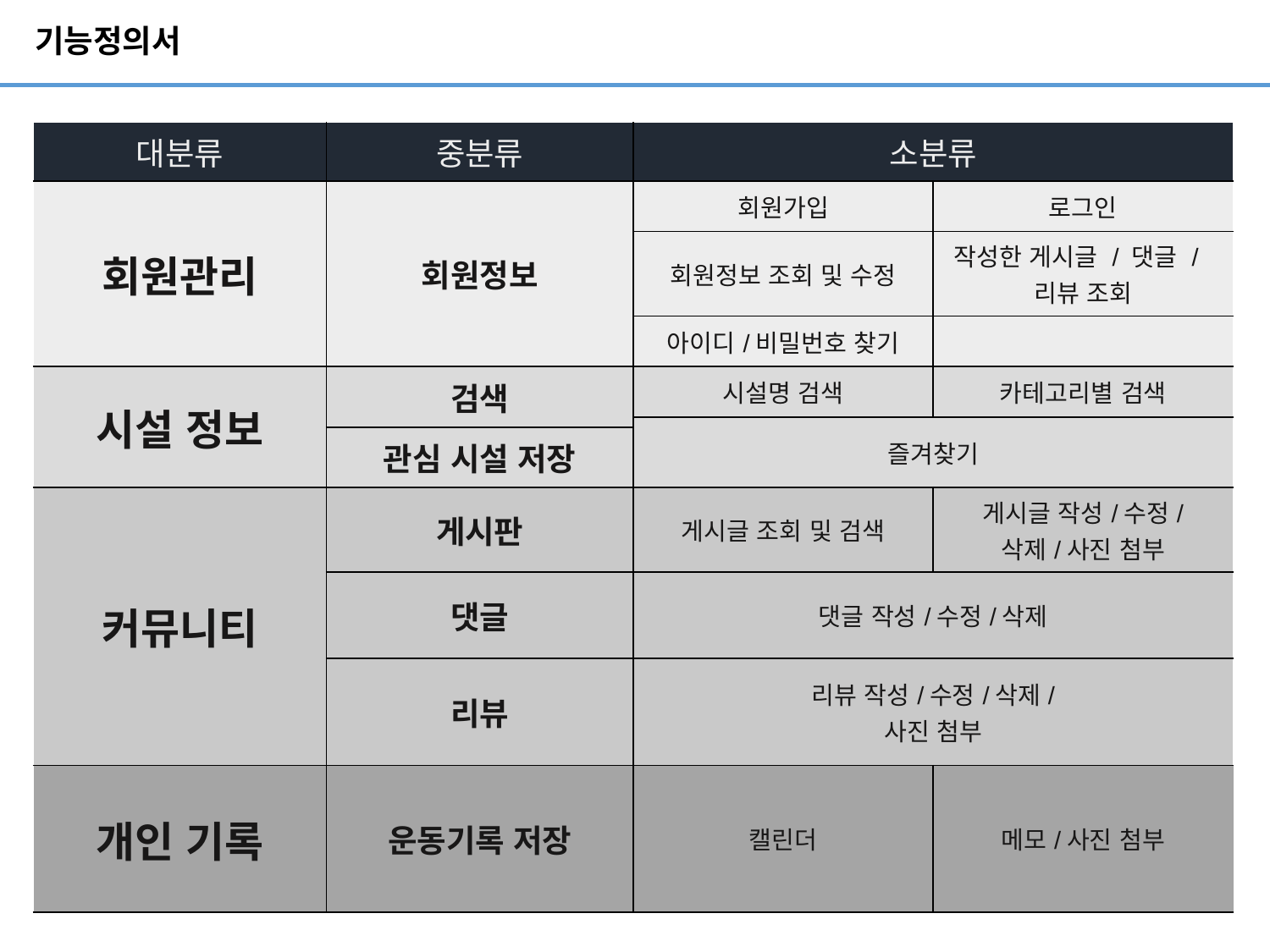

# 기능정의서

| 대분류 | 중분류 | 소분류 |  |
| --- | --- | --- | --- |
| 회원관리 | 회원정보 | 회원가입 | 로그인 |
|  |  | 회원정보 조회 및 수정 | 작성한 게시글 / 댓글 / 리뷰 조회 |
|  |  | 아이디/비밀번호 찾기 |  |
| 시설 정보 | 검색 | 시설명 검색 | 카테고리별 검색 |
|  |  | 즐겨찾기 |  |
|  | 관심 시설 저장 |  |  |
| 커뮤니티 | 게시판 | 게시글 조회 및 검색 | 게시글 작성/수정/ 삭제/사진 첨부 |
|  | 댓글 | 댓글 작성/수정/삭제 |  |
|  | 리뷰 | 리뷰 작성/수정/삭제/ 사진 첨부 |  |
| 개인 기록 | 운동기록 저장 | 캘린더 | 메모/사진 첨부 |